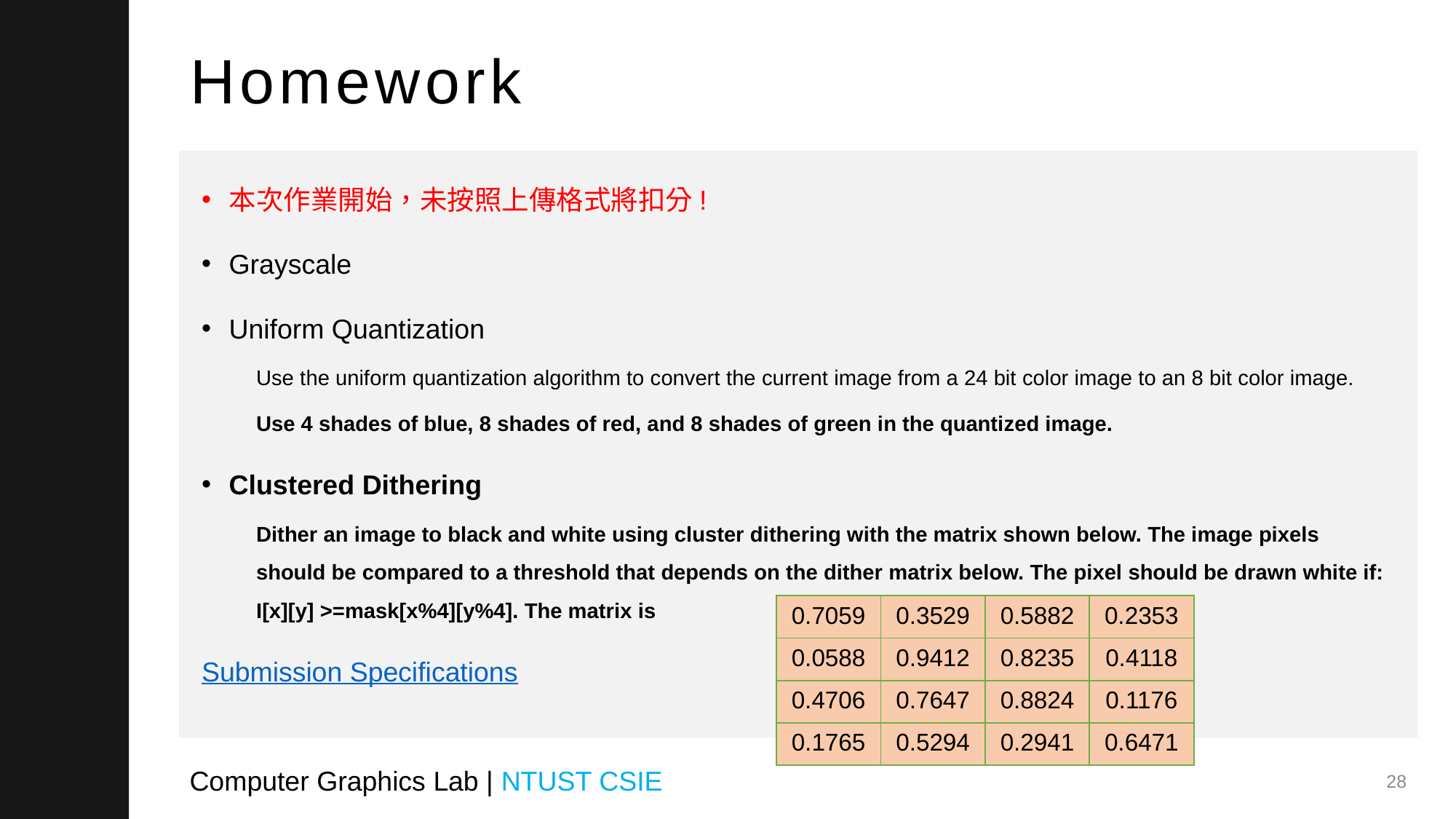

# Homework
本次作業開始，未按照上傳格式將扣分!
Grayscale
Uniform Quantization
Use the uniform quantization algorithm to convert the current image from a 24 bit color image to an 8 bit color image.
Use 4 shades of blue, 8 shades of red, and 8 shades of green in the quantized image.
Clustered Dithering
Dither an image to black and white using cluster dithering with the matrix shown below. The image pixels should be compared to a threshold that depends on the dither matrix below. The pixel should be drawn white if: I[x][y] >=mask[x%4][y%4]. The matrix is
Submission Specifications
| 0.7059 | 0.3529 | 0.5882 | 0.2353 |
| --- | --- | --- | --- |
| 0.0588 | 0.9412 | 0.8235 | 0.4118 |
| 0.4706 | 0.7647 | 0.8824 | 0.1176 |
| 0.1765 | 0.5294 | 0.2941 | 0.6471 |